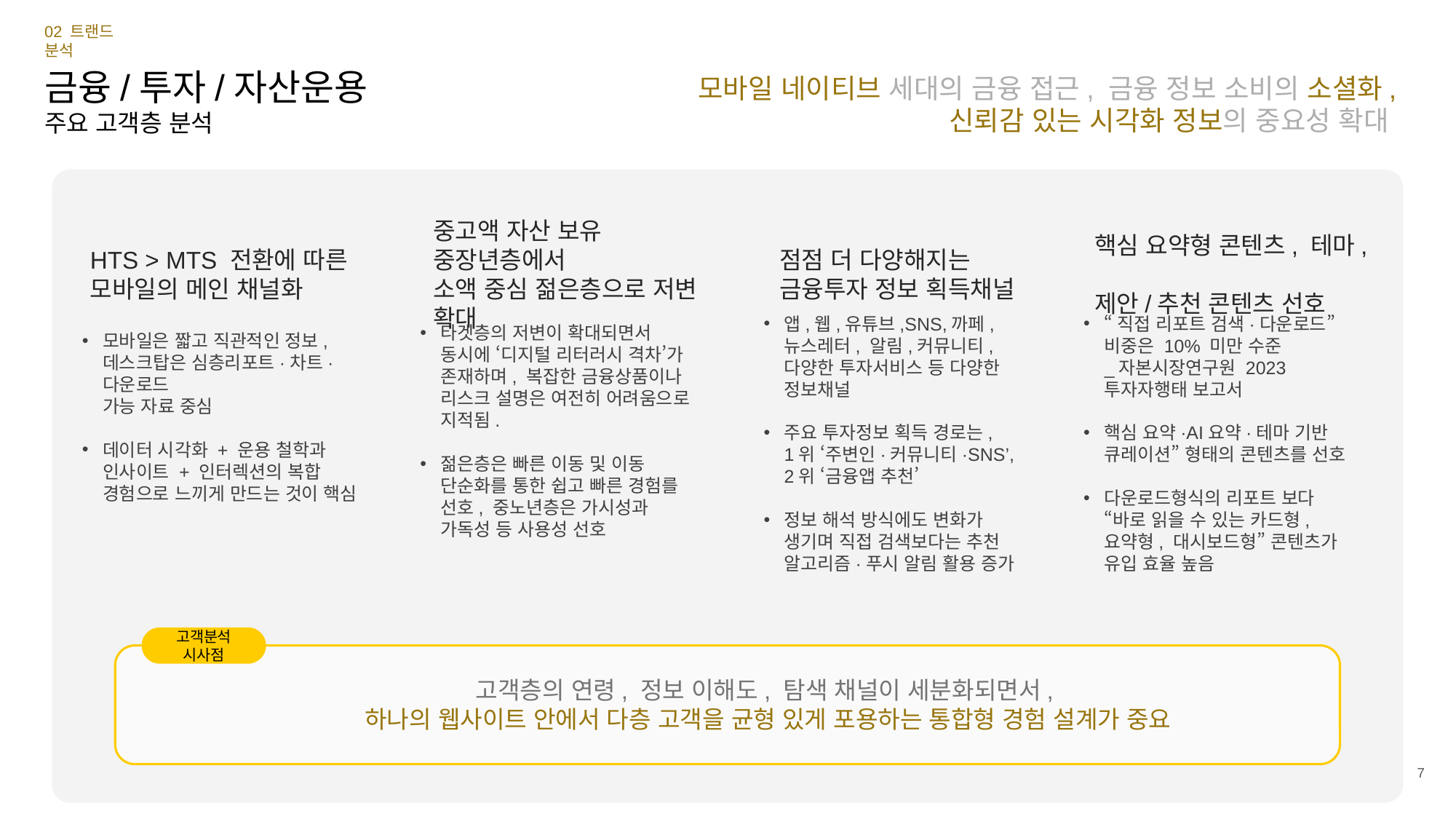

02 트랜드 분석
모바일 네이티브 세대의 금융 접근, 금융 정보 소비의 소셜화,
 신뢰감 있는 시각화 정보의 중요성 확대
금융/투자/자산운용
주요 고객층 분석

HTS > MTS 전환에 따른
모바일의 메인 채널화
중고액 자산 보유 중장년층에서
소액 중심 젊은층으로 저변 확대
점점 더 다양해지는 금융투자 정보 획득채널
핵심 요약형 콘텐츠, 테마,
제안/추천 콘텐츠 선호
“직접 리포트 검색·다운로드” 비중은 10% 미만 수준
_자본시장연구원 2023 투자자행태 보고서

핵심 요약·AI요약·테마 기반 큐레이션” 형태의 콘텐츠를 선호

다운로드형식의 리포트 보다
“바로 읽을 수 있는 카드형, 요약형, 대시보드형” 콘텐츠가 유입 효율 높음
앱,웹,유튜브,SNS,까페, 뉴스레터, 알림,커뮤니티,다양한 투자서비스 등 다양한 정보채널
주요 투자정보 획득 경로는,
1위 ‘주변인·커뮤니티·SNS’,
2위 ‘금융앱 추천’

정보 해석 방식에도 변화가 생기며 직접 검색보다는 추천 알고리즘·푸시 알림 활용 증가
모바일은 짧고 직관적인 정보, 데스크탑은 심층리포트·차트·다운로드
가능 자료 중심

데이터 시각화 + 운용 철학과 인사이트 + 인터렉션의 복합 경험으로 느끼게 만드는 것이 핵심
타겟층의 저변이 확대되면서 동시에 ‘디지털 리터러시 격차’가 존재하며, 복잡한 금융상품이나 리스크 설명은 여전히 어려움으로 지적됨.

젊은층은 빠른 이동 및 이동 단순화를 통한 쉽고 빠른 경험를 선호, 중노년층은 가시성과 가독성 등 사용성 선호

고객분석 시사점

고객층의 연령, 정보 이해도, 탐색 채널이 세분화되면서,
하나의 웹사이트 안에서 다층 고객을 균형 있게 포용하는 통합형 경험 설계가 중요
7